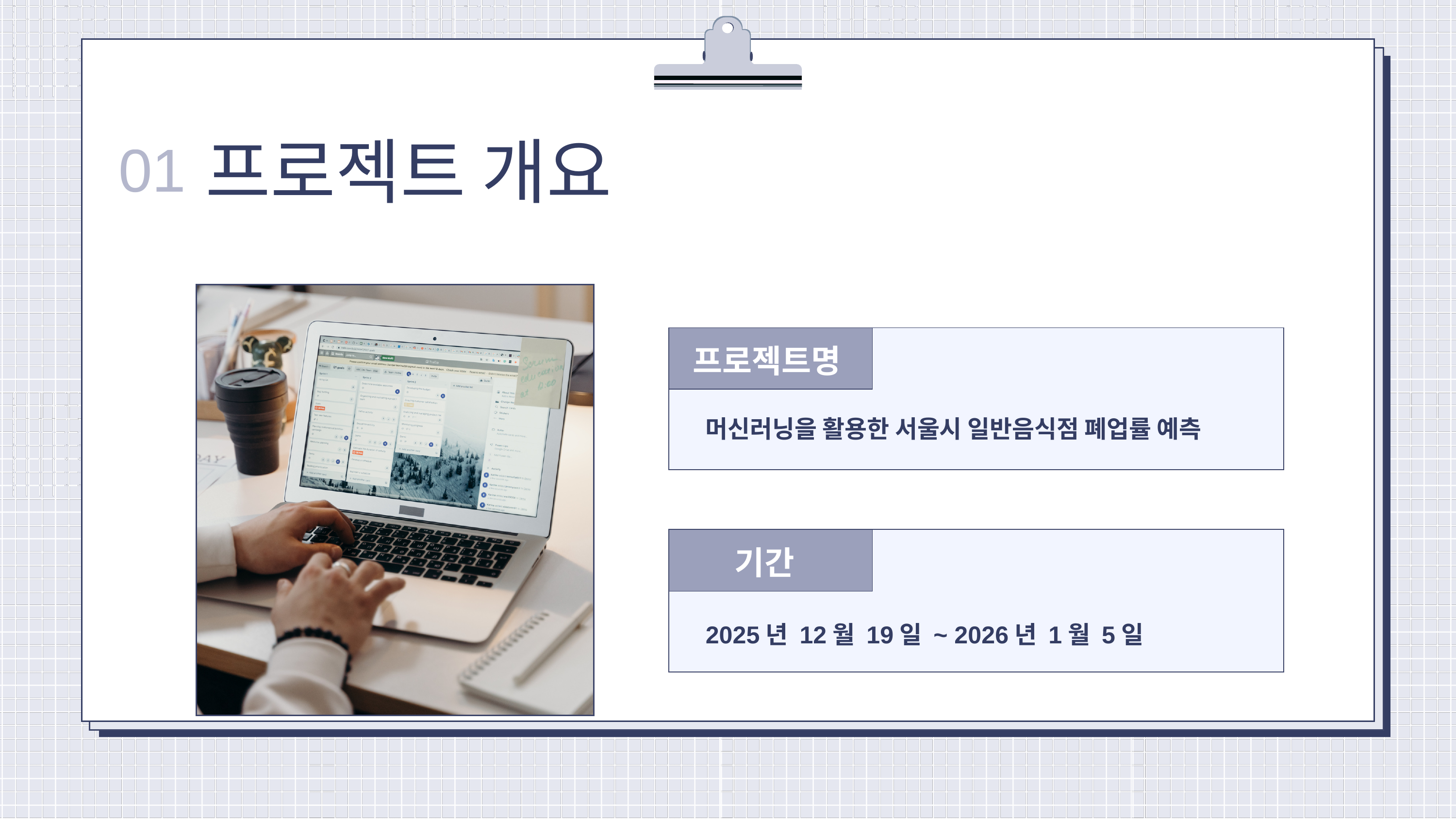

프로젝트 개요
01

프로젝트명
머신러닝을 활용한 서울시 일반음식점 폐업률 예측

기간
2025년 12월 19일 ~ 2026년 1월 5일